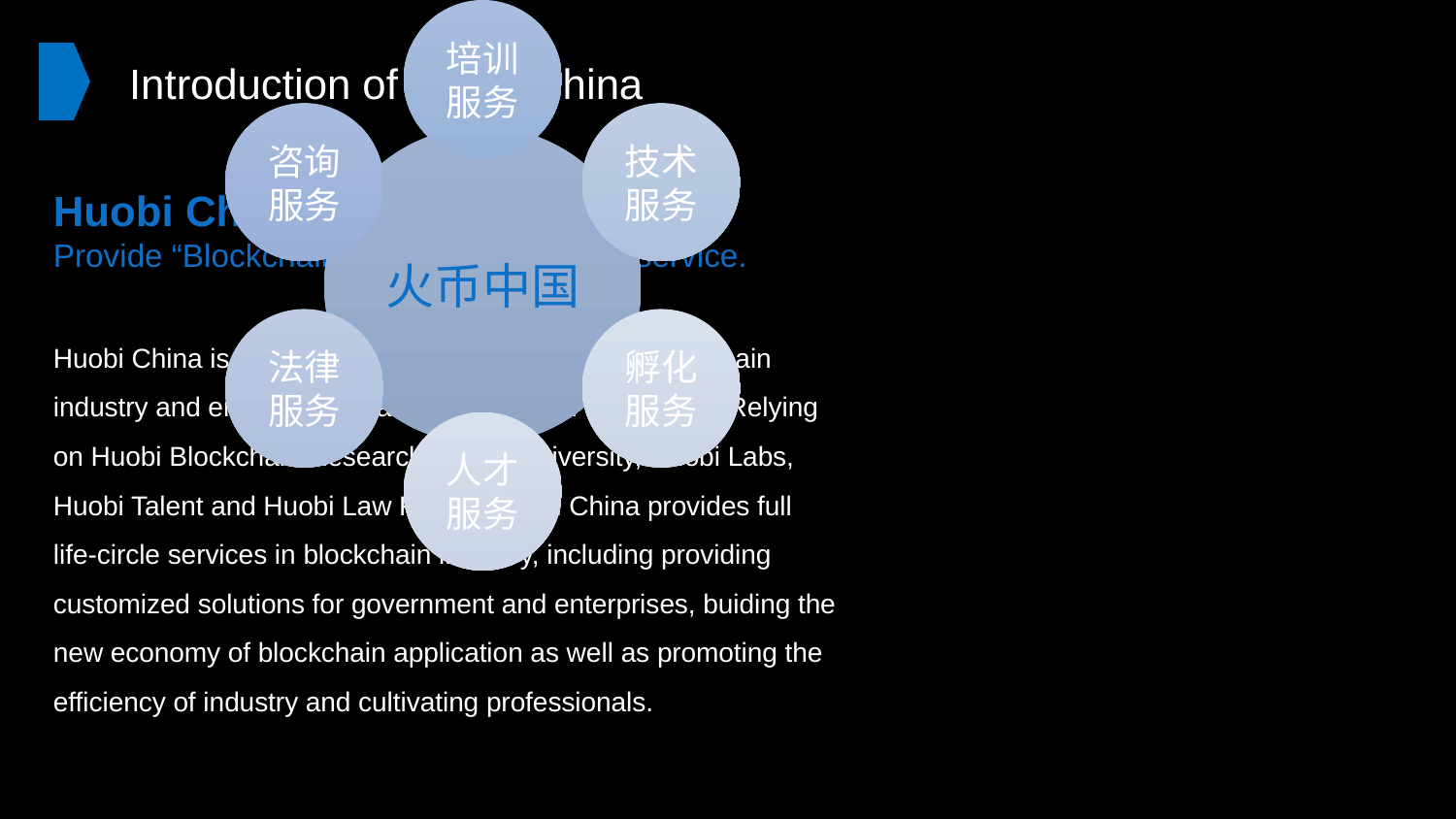

Introduction of Huobi China
Huobi China
Provide “Blockchain + Industry”one-stop service.

Huobi China is committed to leading upgrades in blockchain industry and empowering various fields with blockchain. Relying on Huobi Blockchain Research, Huobi University, Huobi Labs, Huobi Talent and Huobi Law Forest, Huobi China provides full life-circle services in blockchain industry, including providing customized solutions for government and enterprises, buiding the new economy of blockchain application as well as promoting the efficiency of industry and cultivating professionals.

火币中国
培训服务
技术服务
孵化服务
人才服务
法律服务
咨询服务